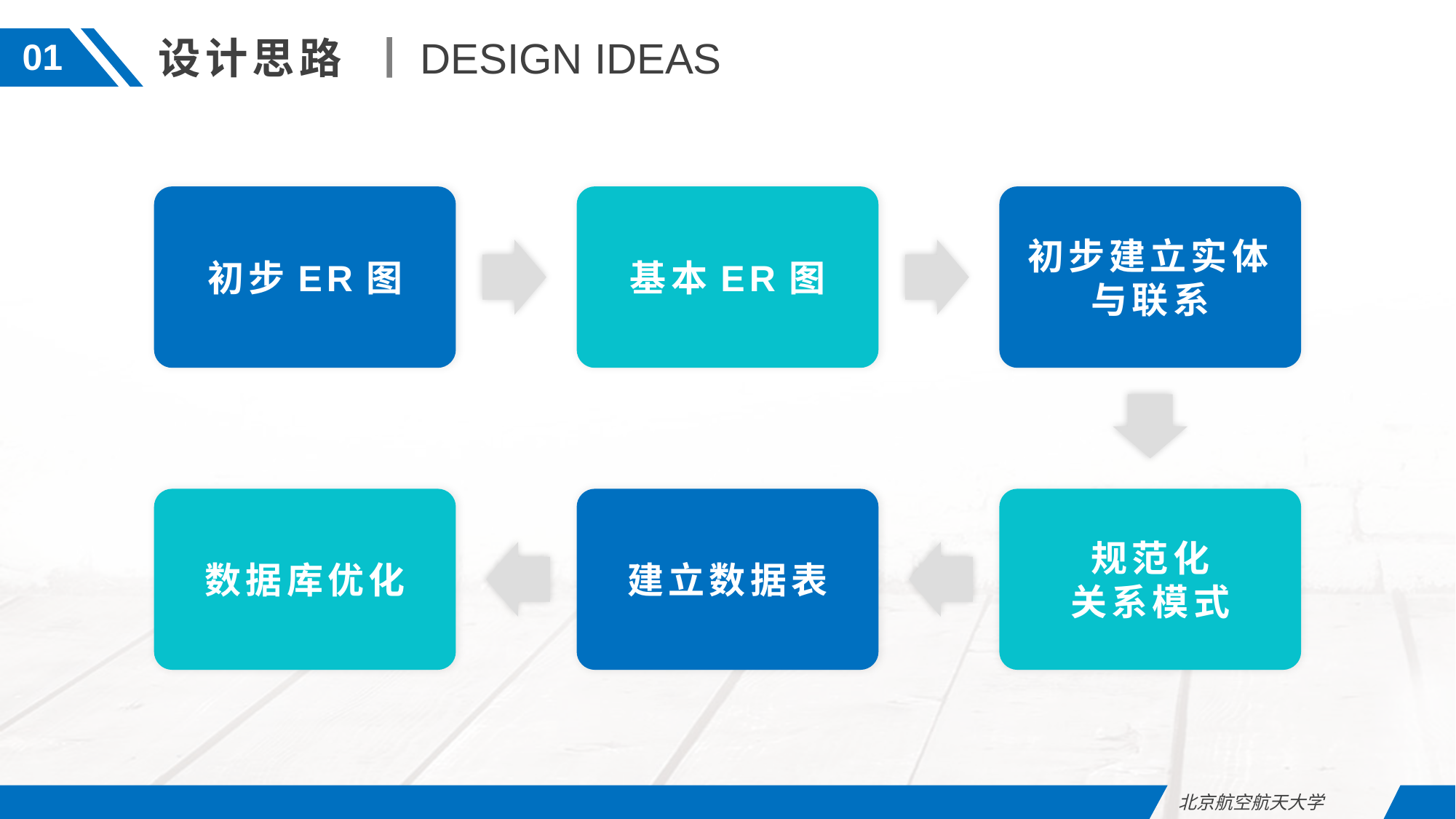

设计思路
DESIGN IDEAS

01

初步ER图
基本ER图
初步建立实体与联系

数据库优化
建立数据表
规范化
关系模式

北京航空航天大学